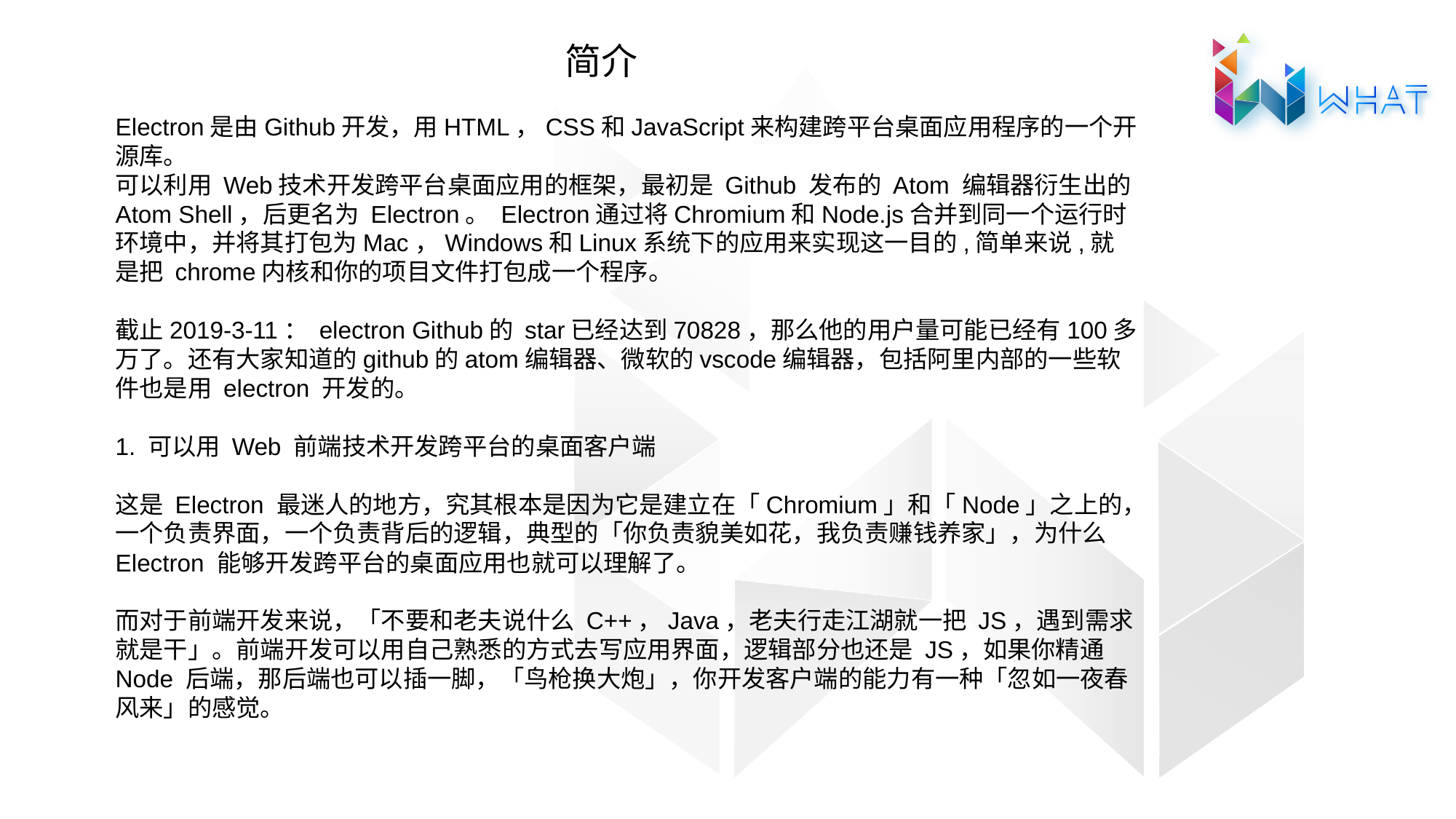

简介

Electron是由Github开发，用HTML，CSS和JavaScript来构建跨平台桌面应用程序的一个开源库。
可以利用 Web技术开发跨平台桌面应用的框架，最初是 Github 发布的 Atom 编辑器衍生出的 Atom Shell，后更名为 Electron。 Electron通过将Chromium和Node.js合并到同一个运行时环境中，并将其打包为Mac，Windows和Linux系统下的应用来实现这一目的,简单来说,就是把 chrome内核和你的项目文件打包成一个程序。

截止2019-3-11： electron Github的 star已经达到70828，那么他的用户量可能已经有100多万了。还有大家知道的github的atom编辑器、微软的vscode编辑器，包括阿里内部的一些软件也是用 electron 开发的。

1. 可以用 Web 前端技术开发跨平台的桌面客户端
​
这是 Electron 最迷人的地方，究其根本是因为它是建立在「Chromium」和「Node」之上的，一个负责界面，一个负责背后的逻辑，典型的「你负责貌美如花，我负责赚钱养家」，为什么 Electron 能够开发跨平台的桌面应用也就可以理解了。
​
而对于前端开发来说，「不要和老夫说什么 C++，Java，老夫行走江湖就一把 JS，遇到需求就是干」。前端开发可以用自己熟悉的方式去写应用界面，逻辑部分也还是 JS，如果你精通 Node 后端，那后端也可以插一脚，「鸟枪换大炮」，你开发客户端的能力有一种「忽如一夜春风来」的感觉。